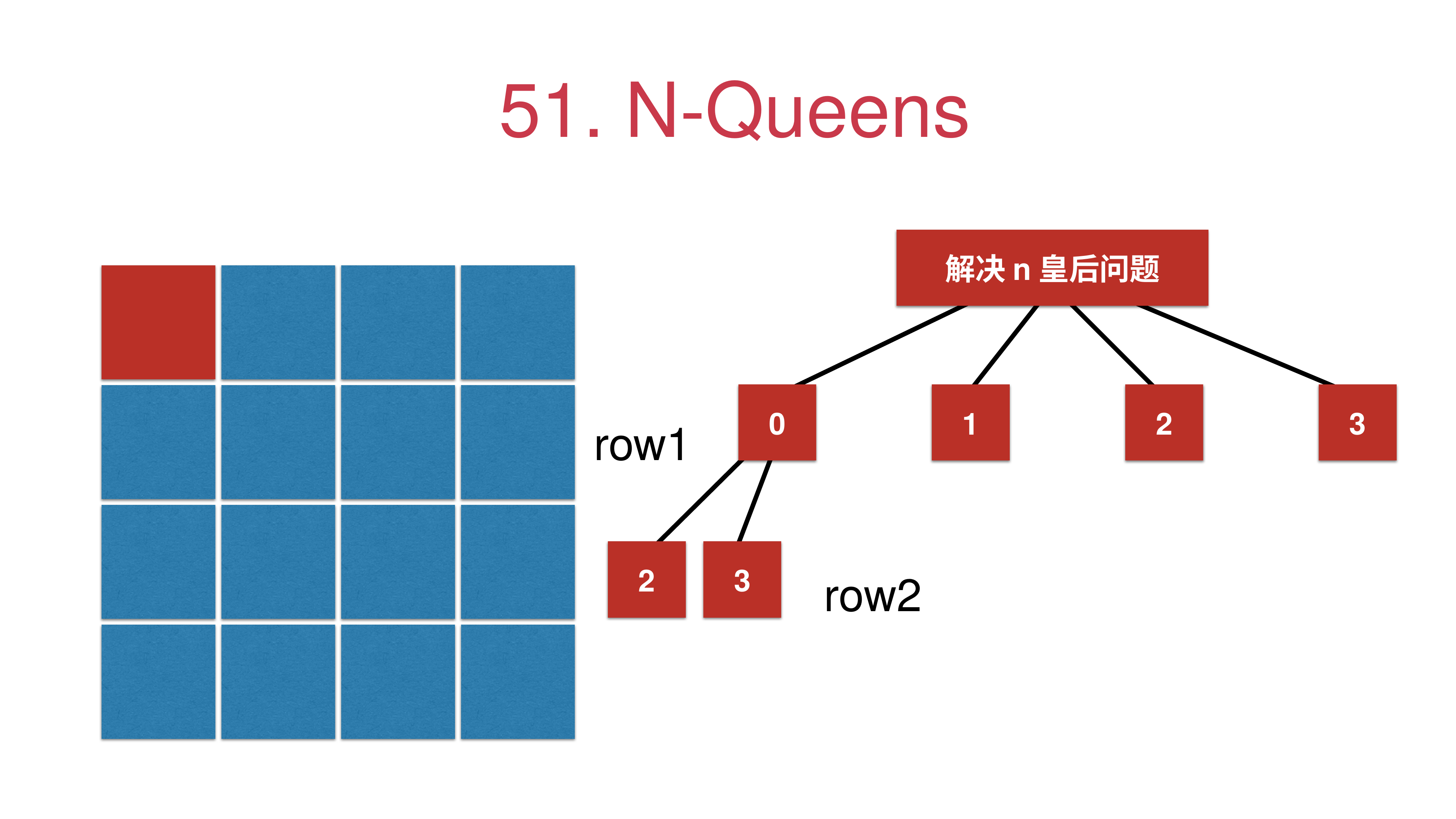

# 51. N-Queens
解决n皇后问题

0
1
2
3

row1

2
3
row2